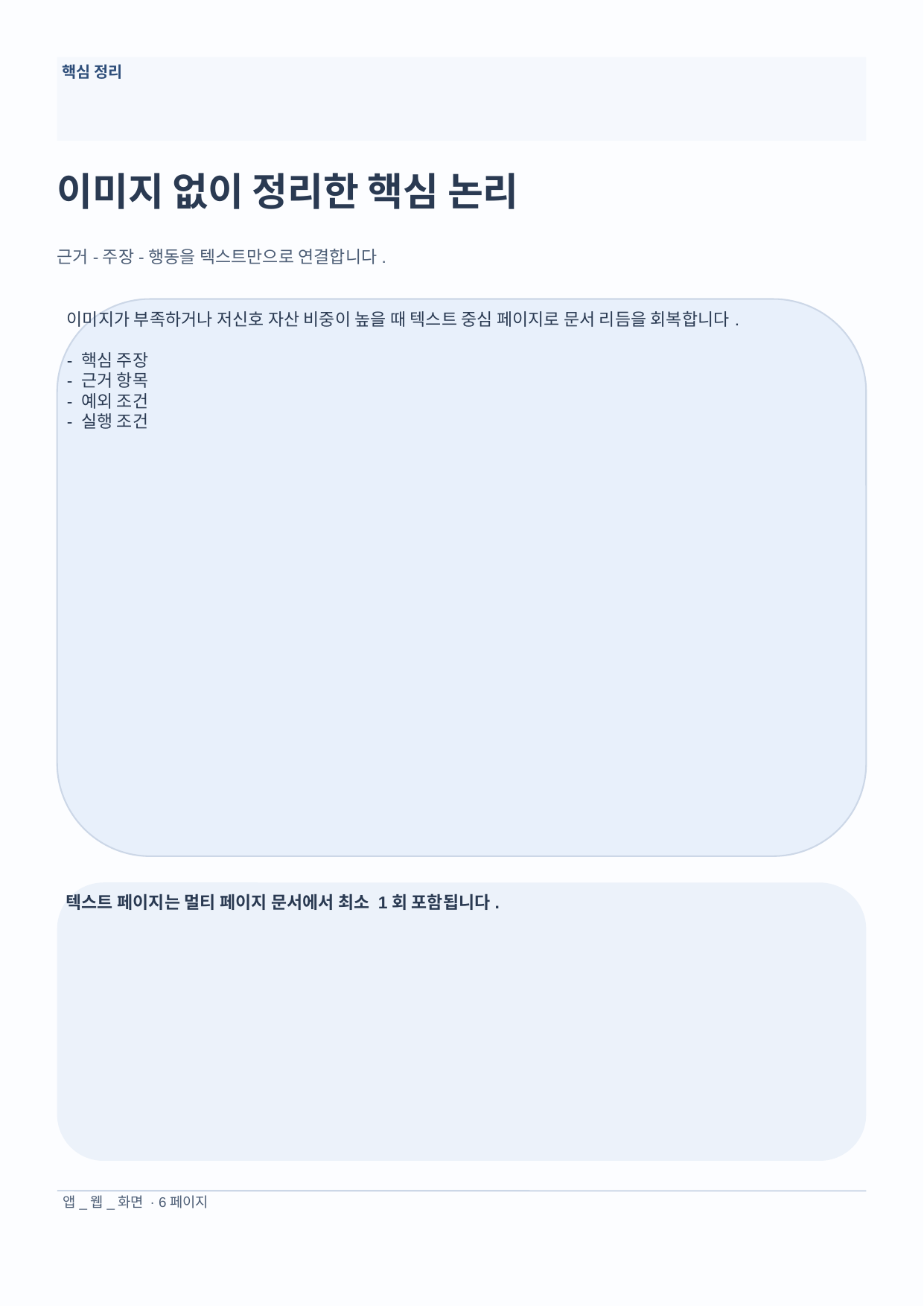

핵심 정리
이미지 없이 정리한 핵심 논리
근거-주장-행동을 텍스트만으로 연결합니다.

이미지가 부족하거나 저신호 자산 비중이 높을 때 텍스트 중심 페이지로 문서 리듬을 회복합니다.

- 핵심 주장
- 근거 항목
- 예외 조건
- 실행 조건

텍스트 페이지는 멀티 페이지 문서에서 최소 1회 포함됩니다.

앱_웹_화면 · 6페이지